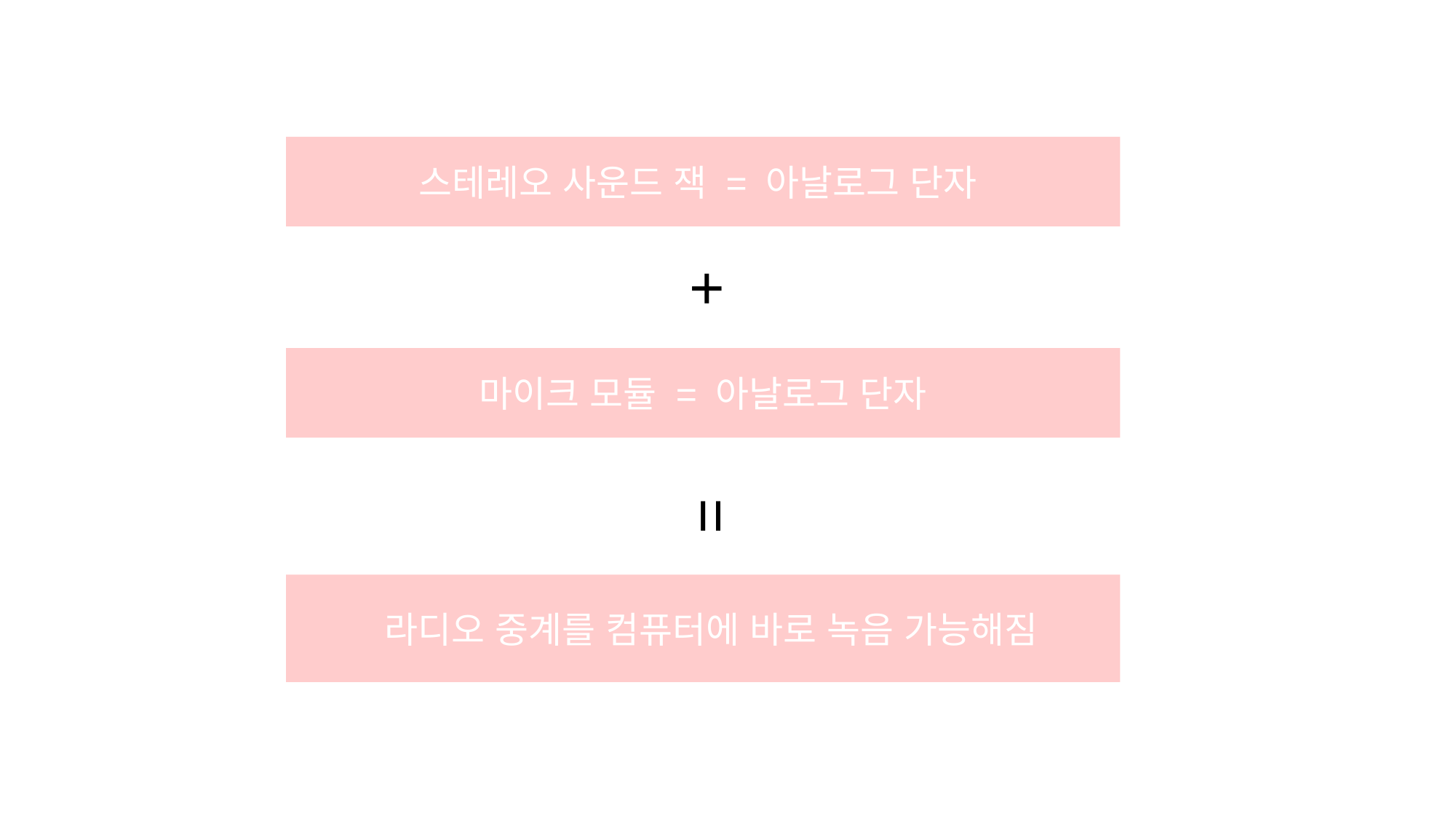

스테레오 사운드 잭 = 아날로그 단자
+
마이크 모듈 = 아날로그 단자
=
 라디오 중계를 컴퓨터에 바로 녹음 가능해짐